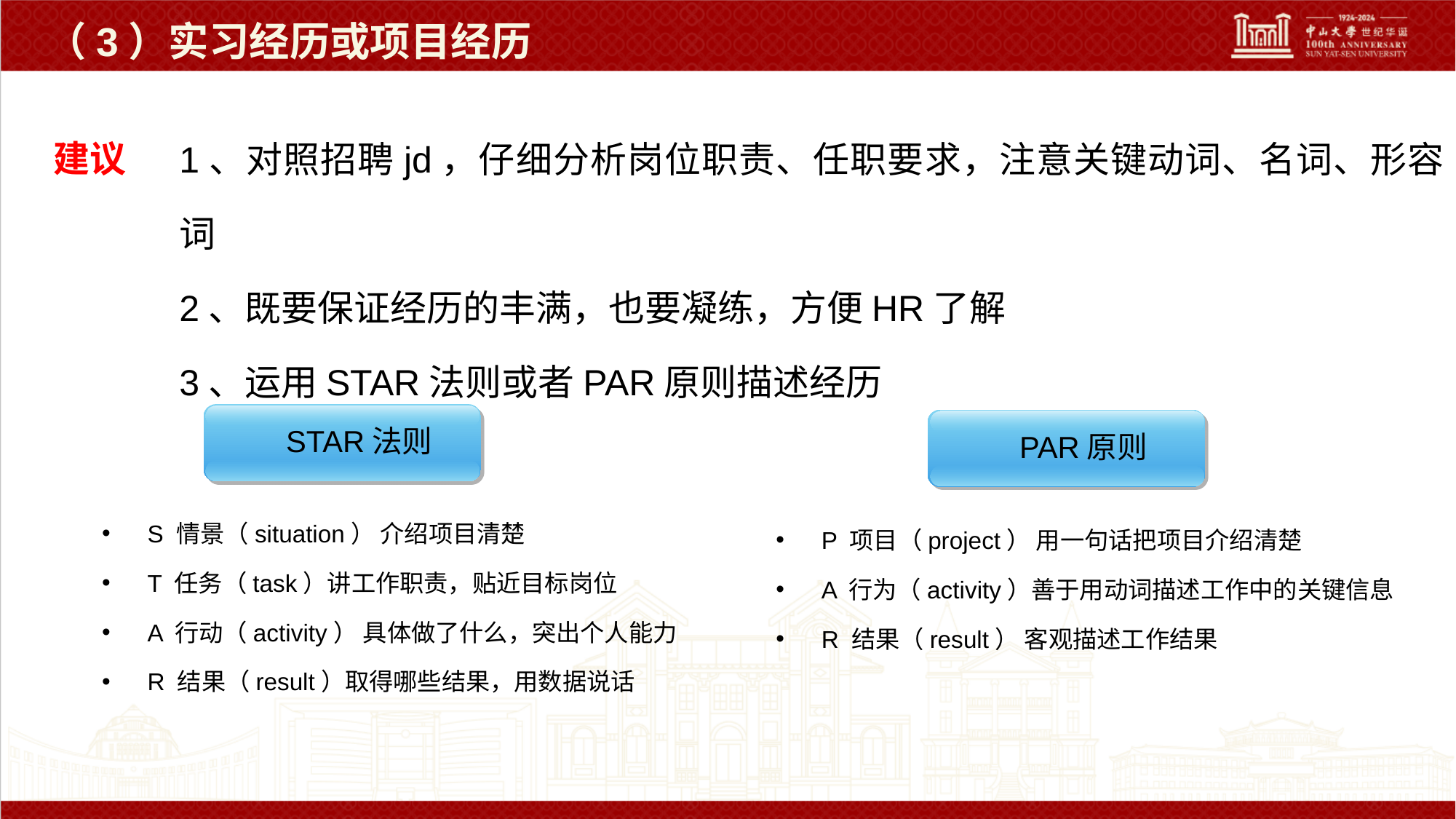

（3）实习经历或项目经历
建议
1、对照招聘jd，仔细分析岗位职责、任职要求，注意关键动词、名词、形容词
2、既要保证经历的丰满，也要凝练，方便HR了解
3、运用STAR法则或者PAR原则描述经历

STAR法则

PAR原则
S 情景（situation） 介绍项目清楚
T 任务（task）讲工作职责，贴近目标岗位
A 行动（activity） 具体做了什么，突出个人能力
R 结果（result）取得哪些结果，用数据说话

‌P 项目（project） 用一句话把项目介绍清楚
A 行为（activity）善于用动词描述工作中的关键信息
R 结果（result） 客观描述工作结果